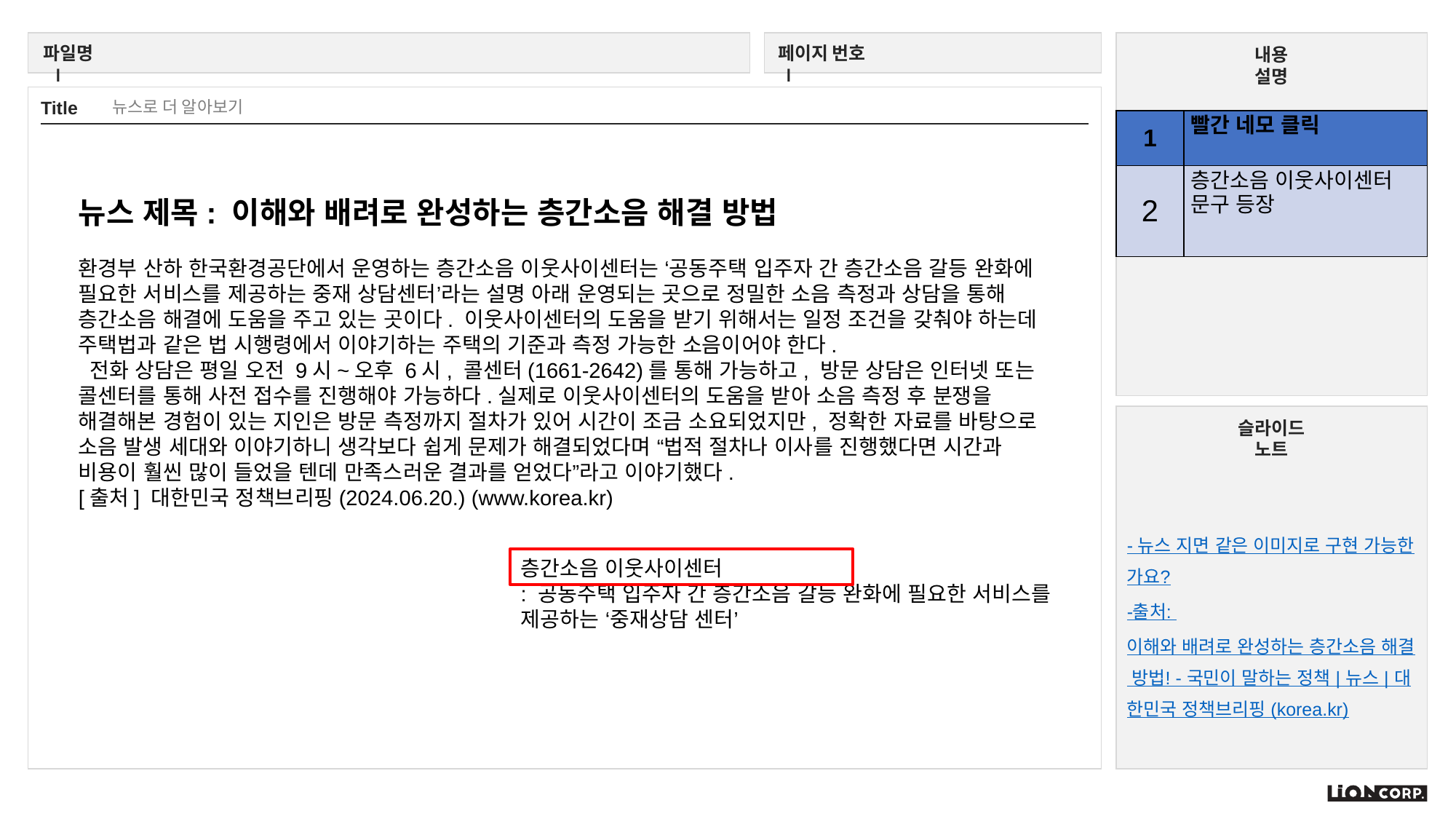

뉴스로 더 알아보기
| 1 | 빨간 네모 클릭 |
| --- | --- |
| 2 | 층간소음 이웃사이센터 문구 등장 |
뉴스 제목: 이해와 배려로 완성하는 층간소음 해결 방법

환경부 산하 한국환경공단에서 운영하는 층간소음 이웃사이센터는 ‘공동주택 입주자 간 층간소음 갈등 완화에 필요한 서비스를 제공하는 중재 상담센터’라는 설명 아래 운영되는 곳으로 정밀한 소음 측정과 상담을 통해 층간소음 해결에 도움을 주고 있는 곳이다. 이웃사이센터의 도움을 받기 위해서는 일정 조건을 갖춰야 하는데 주택법과 같은 법 시행령에서 이야기하는 주택의 기준과 측정 가능한 소음이어야 한다.
 전화 상담은 평일 오전 9시~오후 6시, 콜센터(1661-2642)를 통해 가능하고, 방문 상담은 인터넷 또는 콜센터를 통해 사전 접수를 진행해야 가능하다.실제로 이웃사이센터의 도움을 받아 소음 측정 후 분쟁을 해결해본 경험이 있는 지인은 방문 측정까지 절차가 있어 시간이 조금 소요되었지만, 정확한 자료를 바탕으로 소음 발생 세대와 이야기하니 생각보다 쉽게 문제가 해결되었다며 “법적 절차나 이사를 진행했다면 시간과 비용이 훨씬 많이 들었을 텐데 만족스러운 결과를 얻었다”라고 이야기했다.
[출처] 대한민국 정책브리핑(2024.06.20.) (www.korea.kr)
- 뉴스 지면 같은 이미지로 구현 가능한가요?
-출처:
이해와 배려로 완성하는 층간소음 해결 방법! - 국민이 말하는 정책 | 뉴스 | 대한민국 정책브리핑 (korea.kr)

층간소음 이웃사이센터
: 공동주택 입주자 간 층간소음 갈등 완화에 필요한 서비스를
제공하는 ‘중재상담 센터’